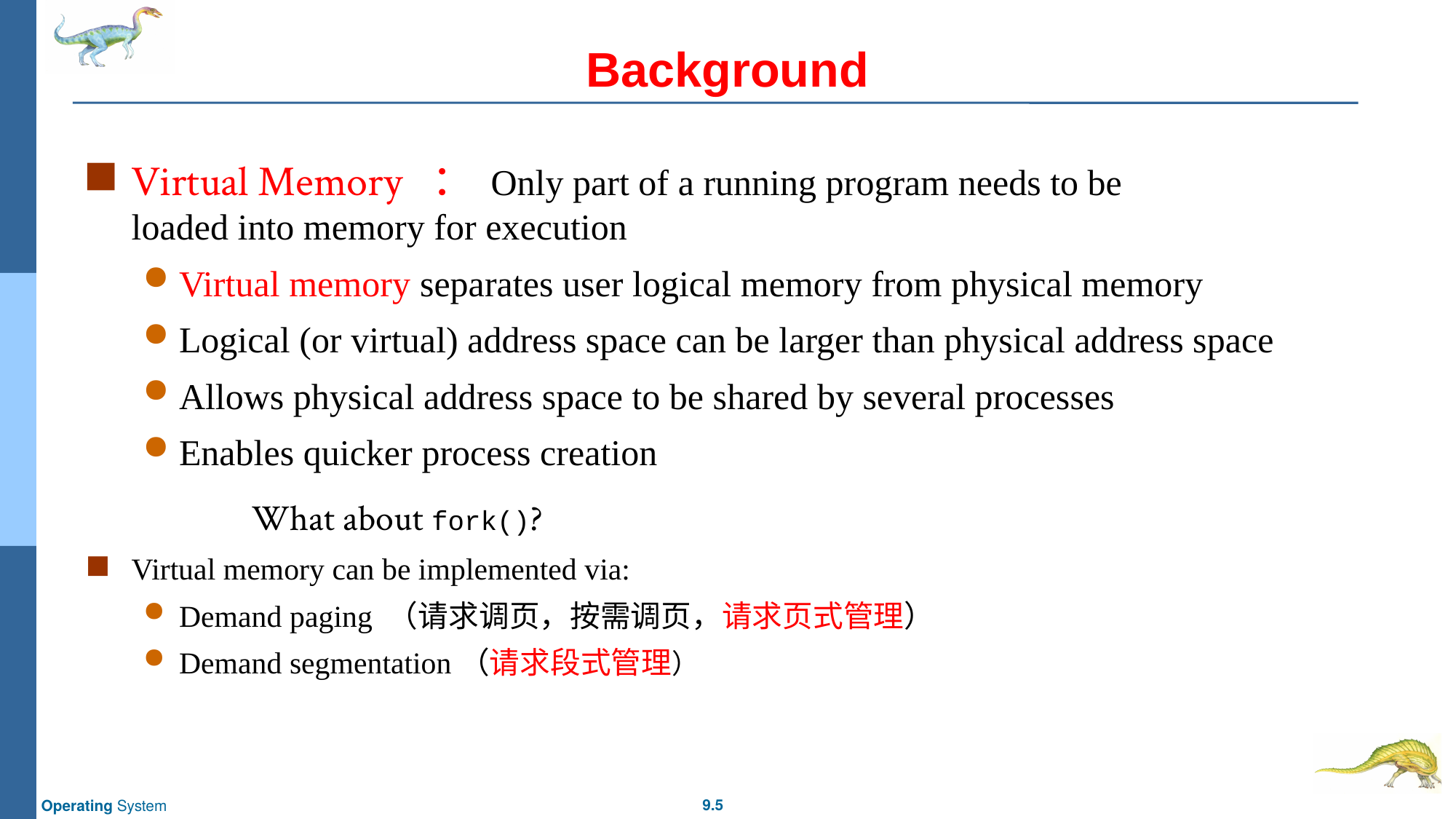

# Background
Virtual Memory  ： Only part of a running program needs to be
loaded into memory for execution
Virtual memory separates user logical memory from physical memory
Logical (or virtual) address space can be larger than physical address space
Allows physical address space to be shared by several processes
Enables quicker process creation
             What about fork()?
Virtual memory can be implemented via:
Demand paging （请求调页，按需调页，请求页式管理）
Demand segmentation（请求段式管理）